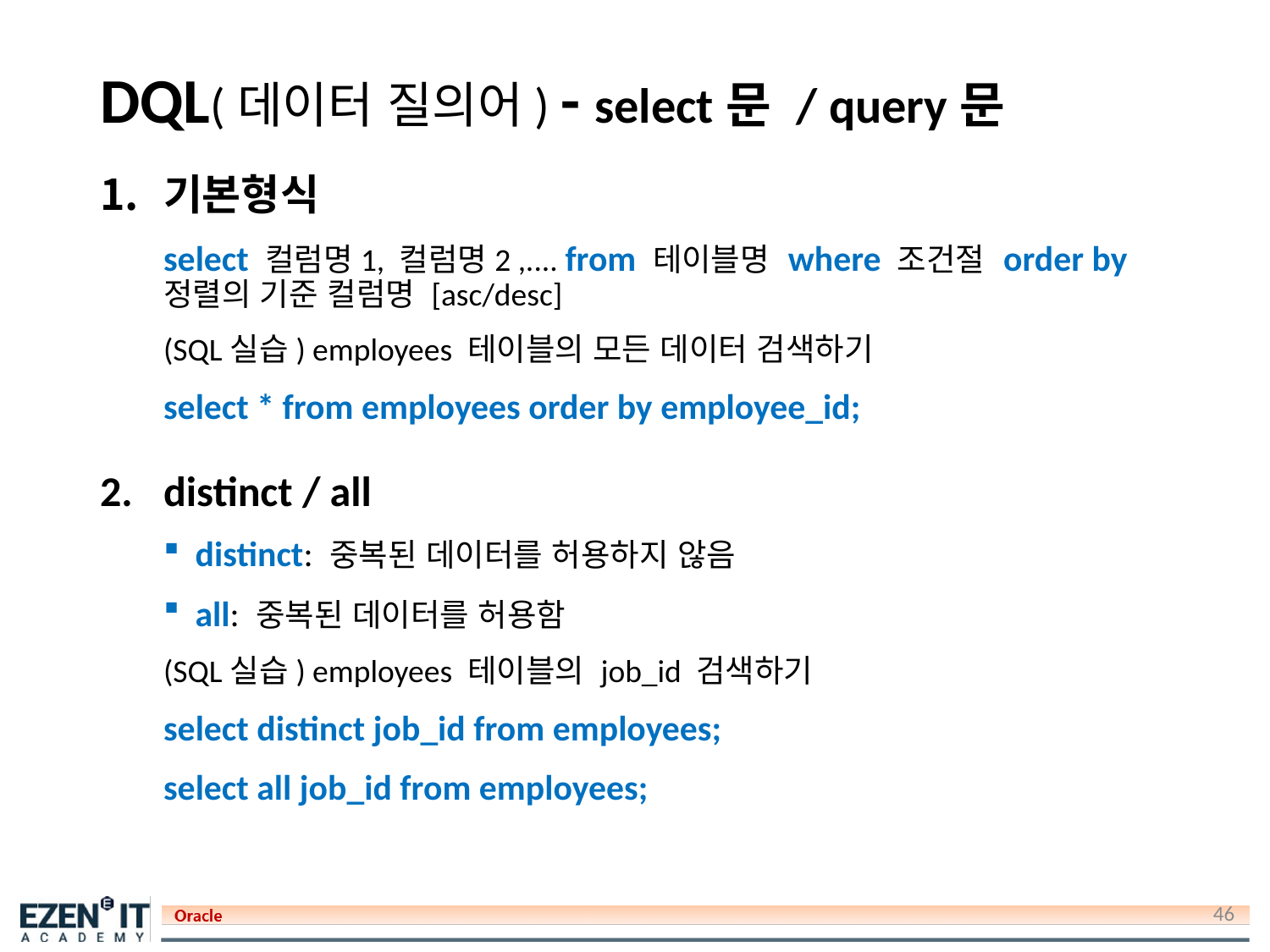

# DQL(데이터 질의어) - select문 / query문
기본형식
select 컬럼명1, 컬럼명2 ,.... from 테이블명 where 조건절 order by 정렬의 기준 컬럼명 [asc/desc]
(SQL실습) employees 테이블의 모든 데이터 검색하기
select * from employees order by employee_id;
distinct / all
distinct: 중복된 데이터를 허용하지 않음
all: 중복된 데이터를 허용함
(SQL실습) employees 테이블의 job_id 검색하기
select distinct job_id from employees;
select all job_id from employees;

46